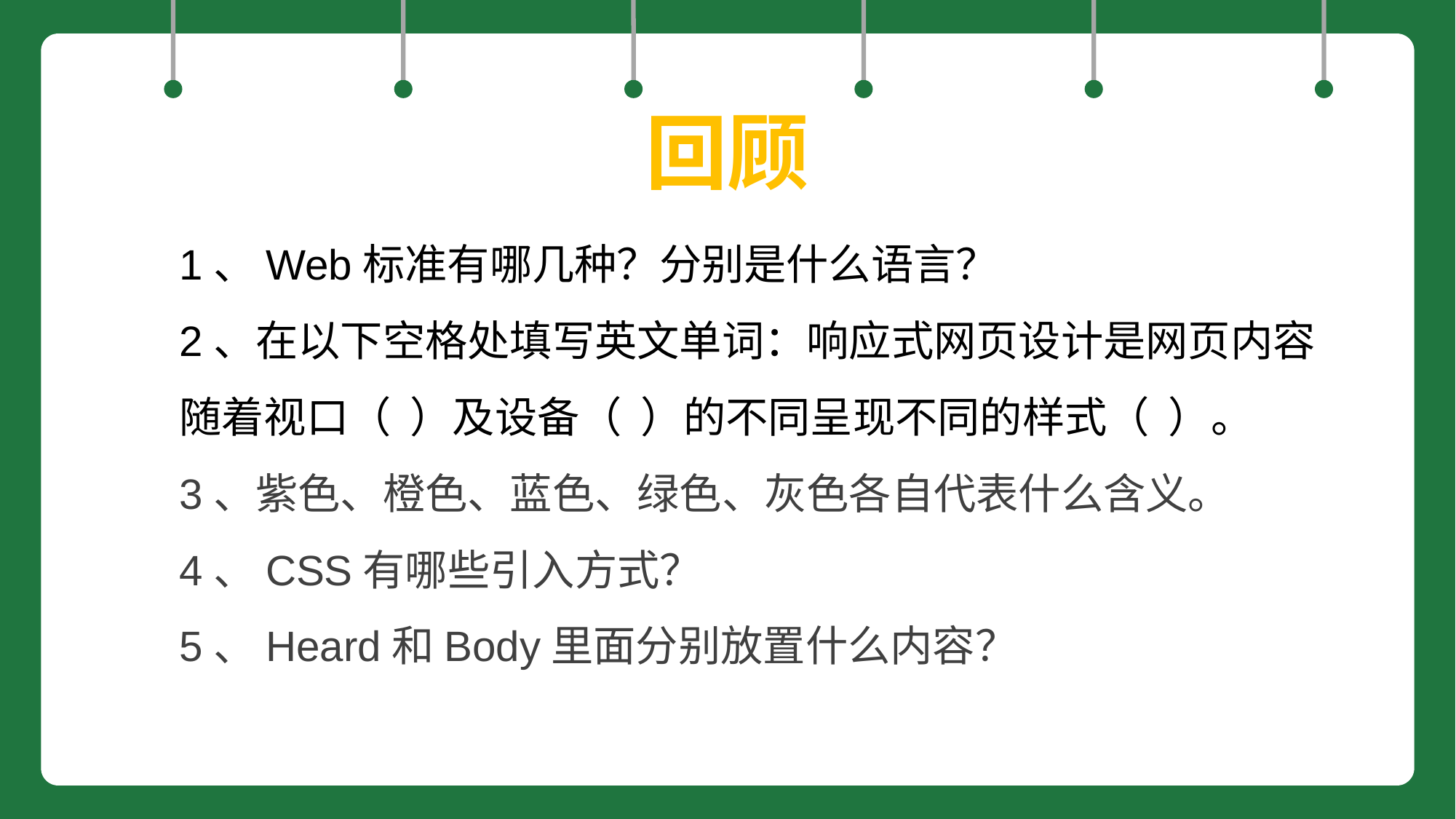

# 回顾
1、Web标准有哪几种？分别是什么语言？
2、在以下空格处填写英文单词：响应式网页设计是网页内容随着视口（  ）及设备（  ）的不同呈现不同的样式（  ）。
3、紫色、橙色、蓝色、绿色、灰色各自代表什么含义。
4、CSS有哪些引入方式？
5、Heard和Body里面分别放置什么内容？